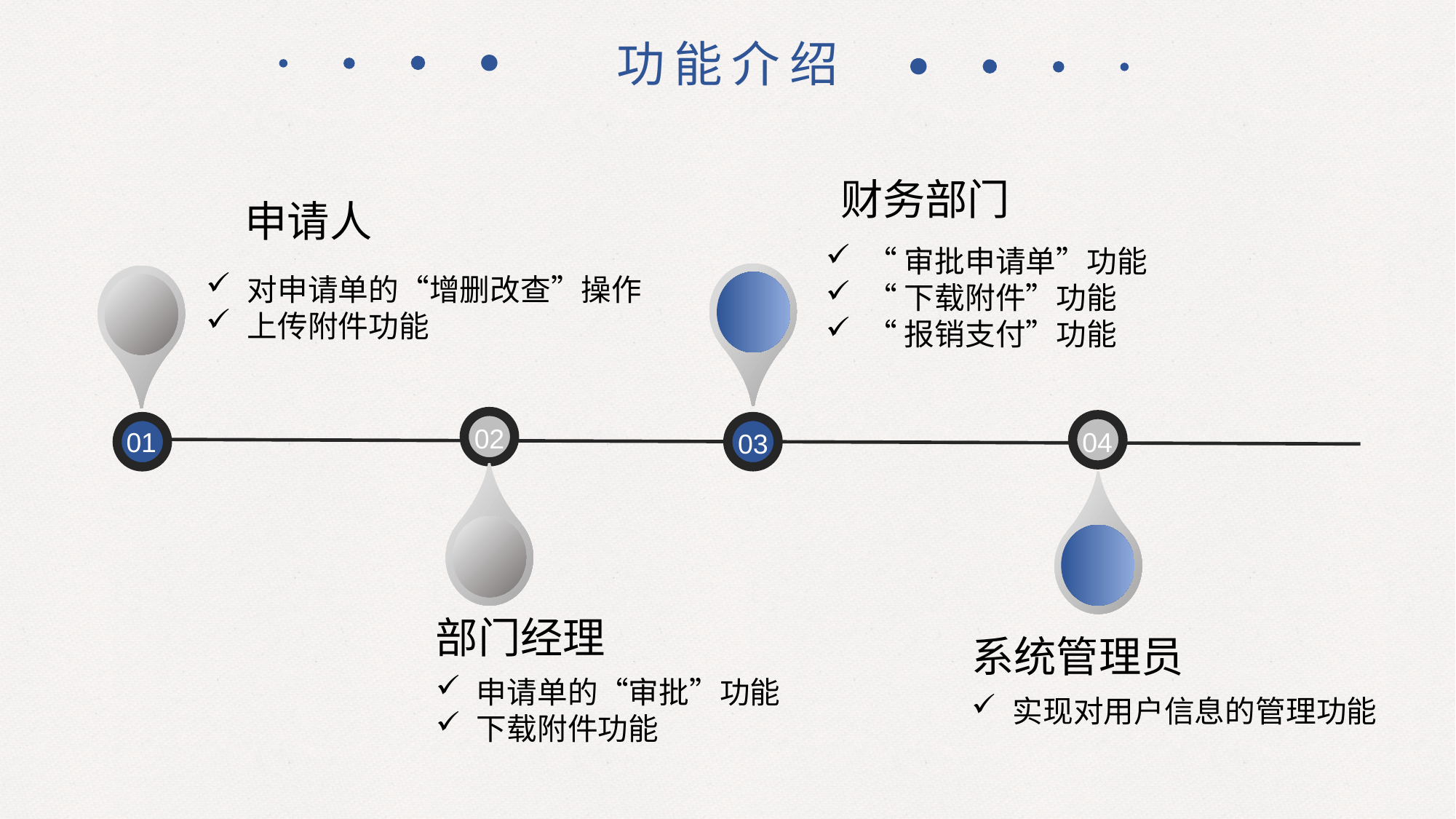

功能介绍

财务部门
申请人
“审批申请单”功能
“下载附件”功能
“报销支付”功能

对申请单的“增删改查”操作
上传附件功能

02

04

03

01

部门经理
系统管理员
申请单的“审批”功能
下载附件功能
实现对用户信息的管理功能